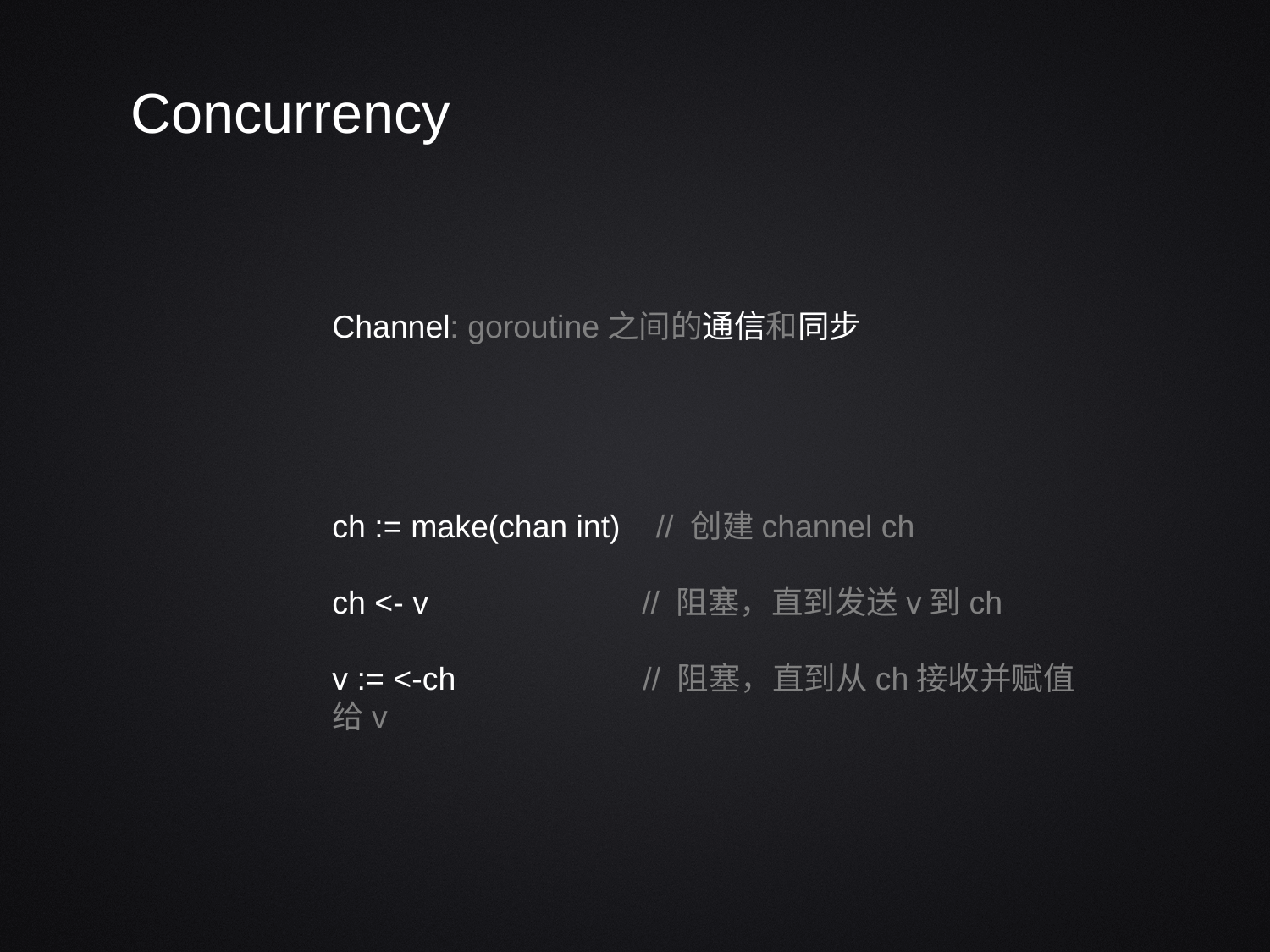

Concurrency
Channel: goroutine之间的通信和同步
ch := make(chan int)    // 创建channel ch

ch <- v                        // 阻塞，直到发送v到ch

v := <-ch                     // 阻塞，直到从ch接收并赋值给v